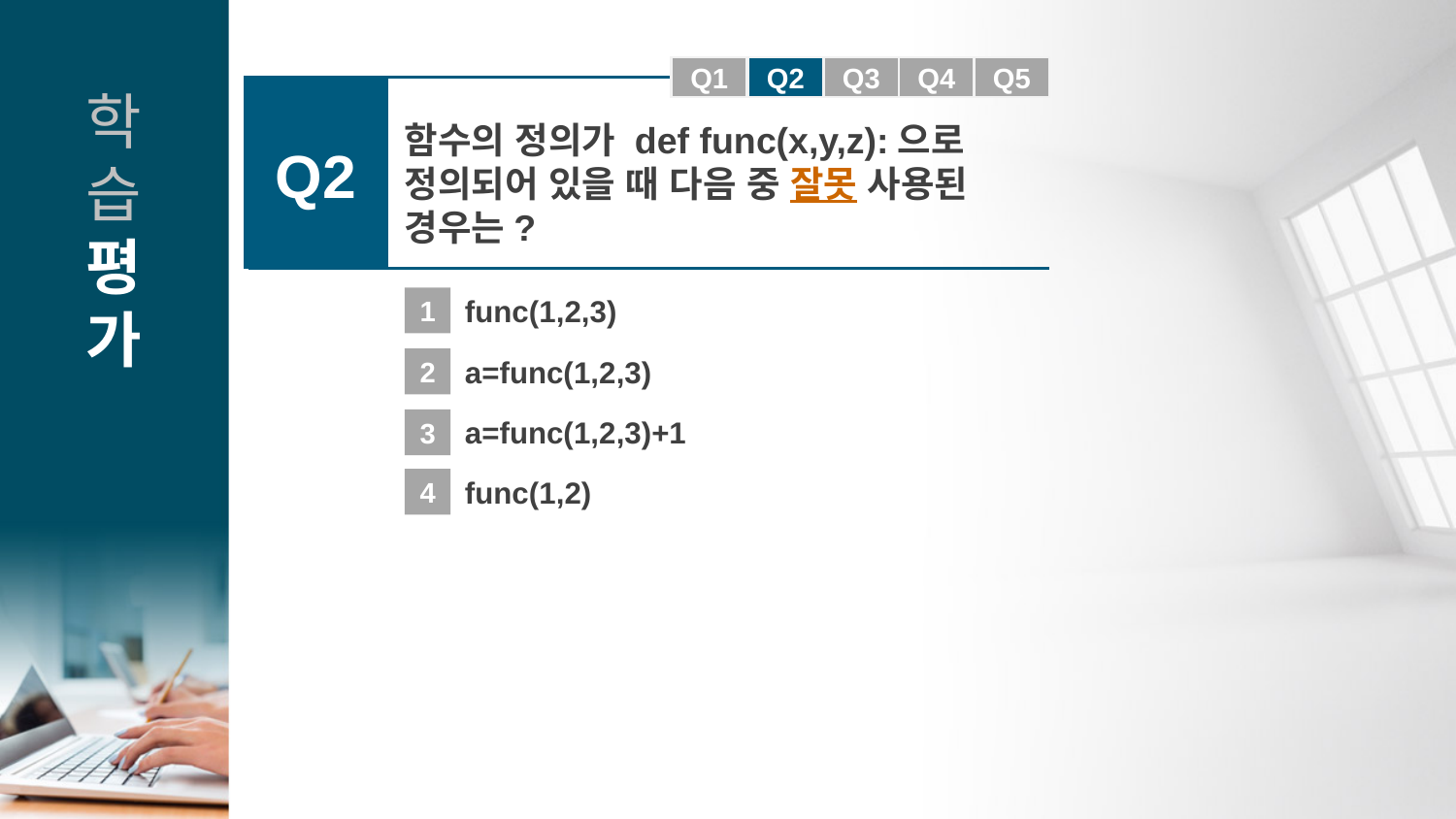

Q1
Q1
Q2
Q3
Q4
Q5
Q2
함수의 정의가 def func(x,y,z):으로 정의되어 있을 때 다음 중 잘못 사용된 경우는?
1
func(1,2,3)
2
a=func(1,2,3)
a=func(1,2,3)+1
3
4
func(1,2)